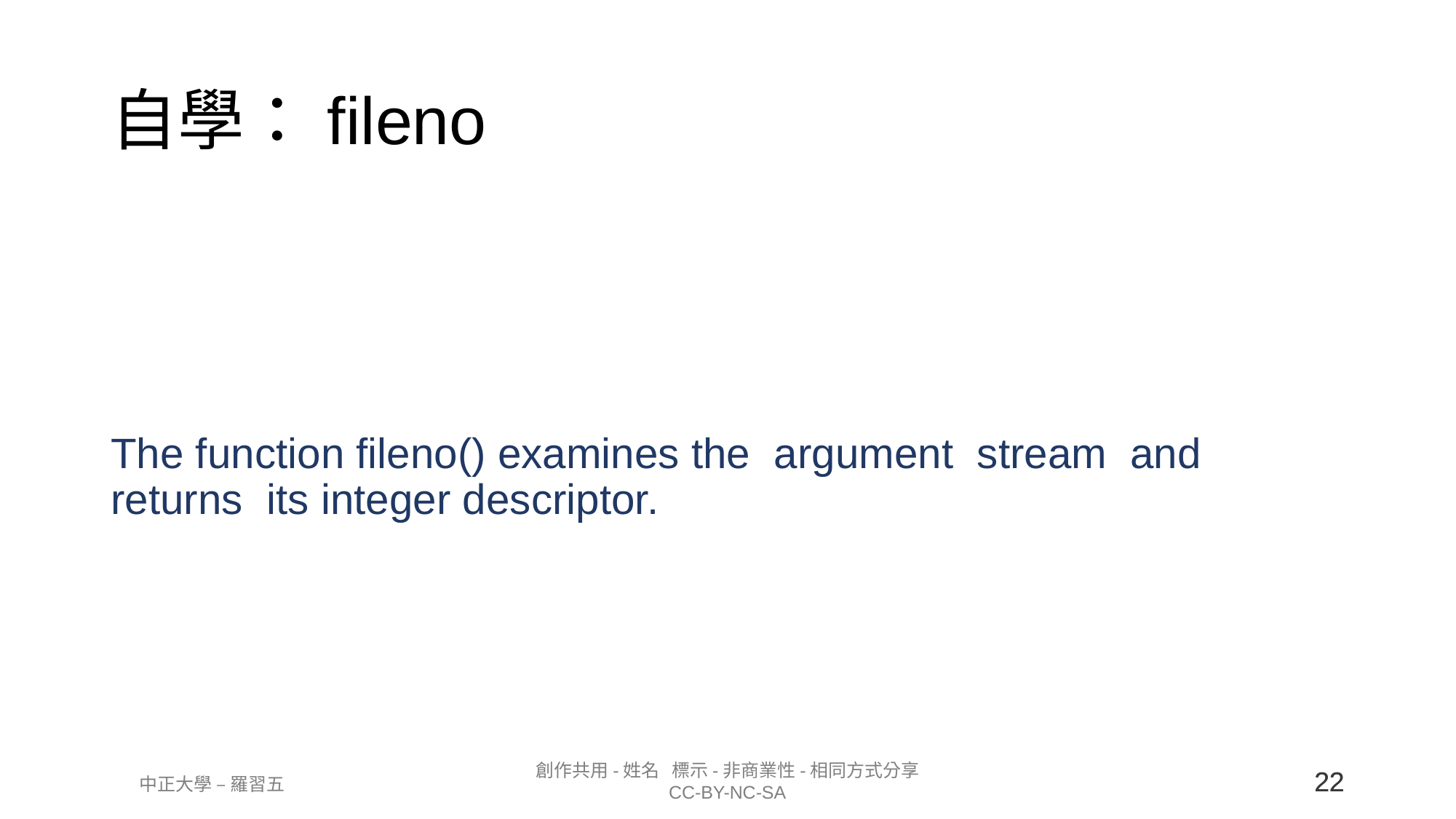

# 自學：fileno
The function fileno() examines the  argument  stream  and  returns  its integer descriptor.